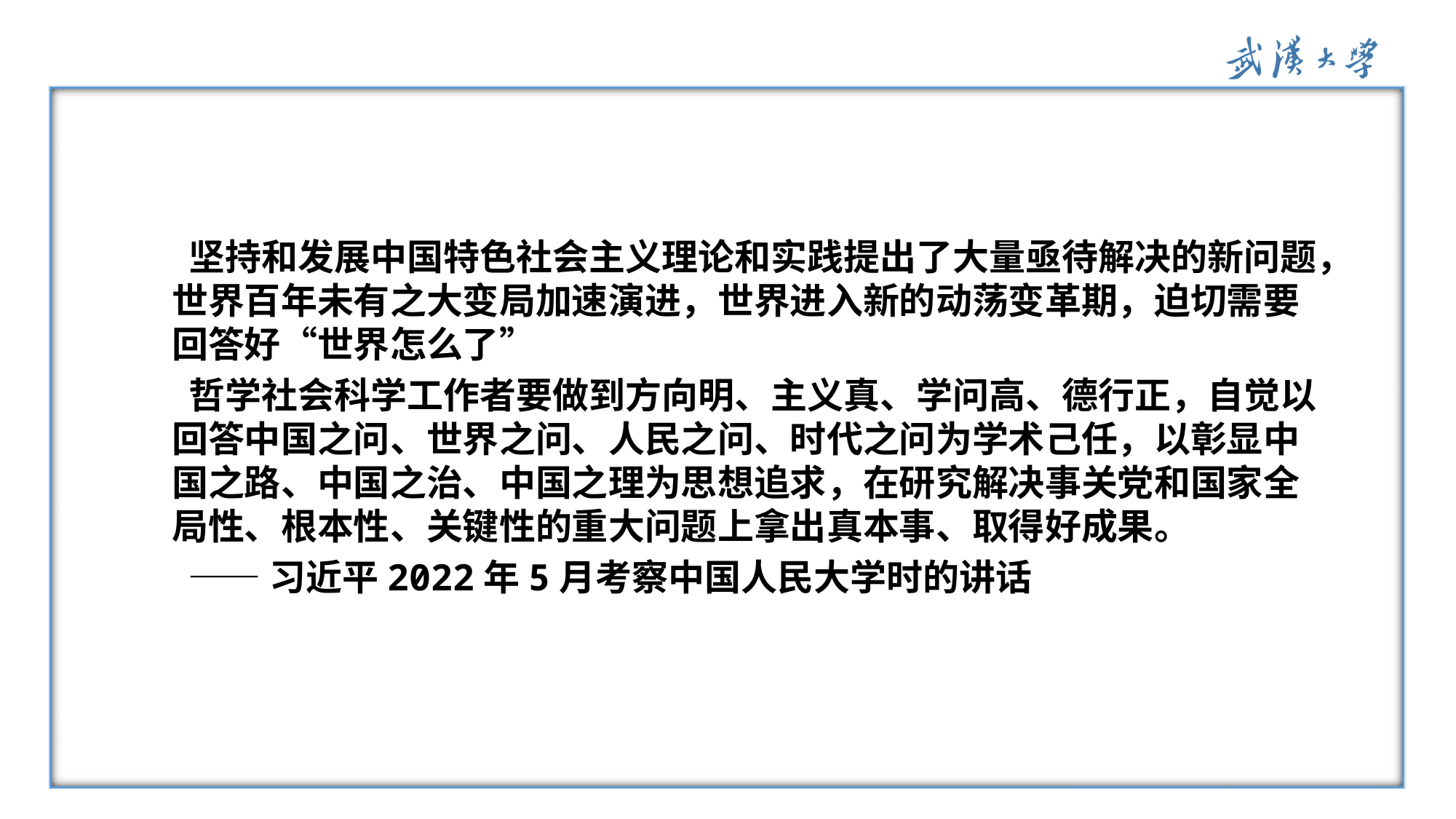

坚持和发展中国特色社会主义理论和实践提出了大量亟待解决的新问题，世界百年未有之大变局加速演进，世界进入新的动荡变革期，迫切需要回答好“世界怎么了”
      哲学社会科学工作者要做到方向明、主义真、学问高、德行正，自觉以回答中国之问、世界之问、人民之问、时代之问为学术己任，以彰显中国之路、中国之治、中国之理为思想追求，在研究解决事关党和国家全局性、根本性、关键性的重大问题上拿出真本事、取得好成果。
       ——习近平2022年5月考察中国人民大学时的讲话